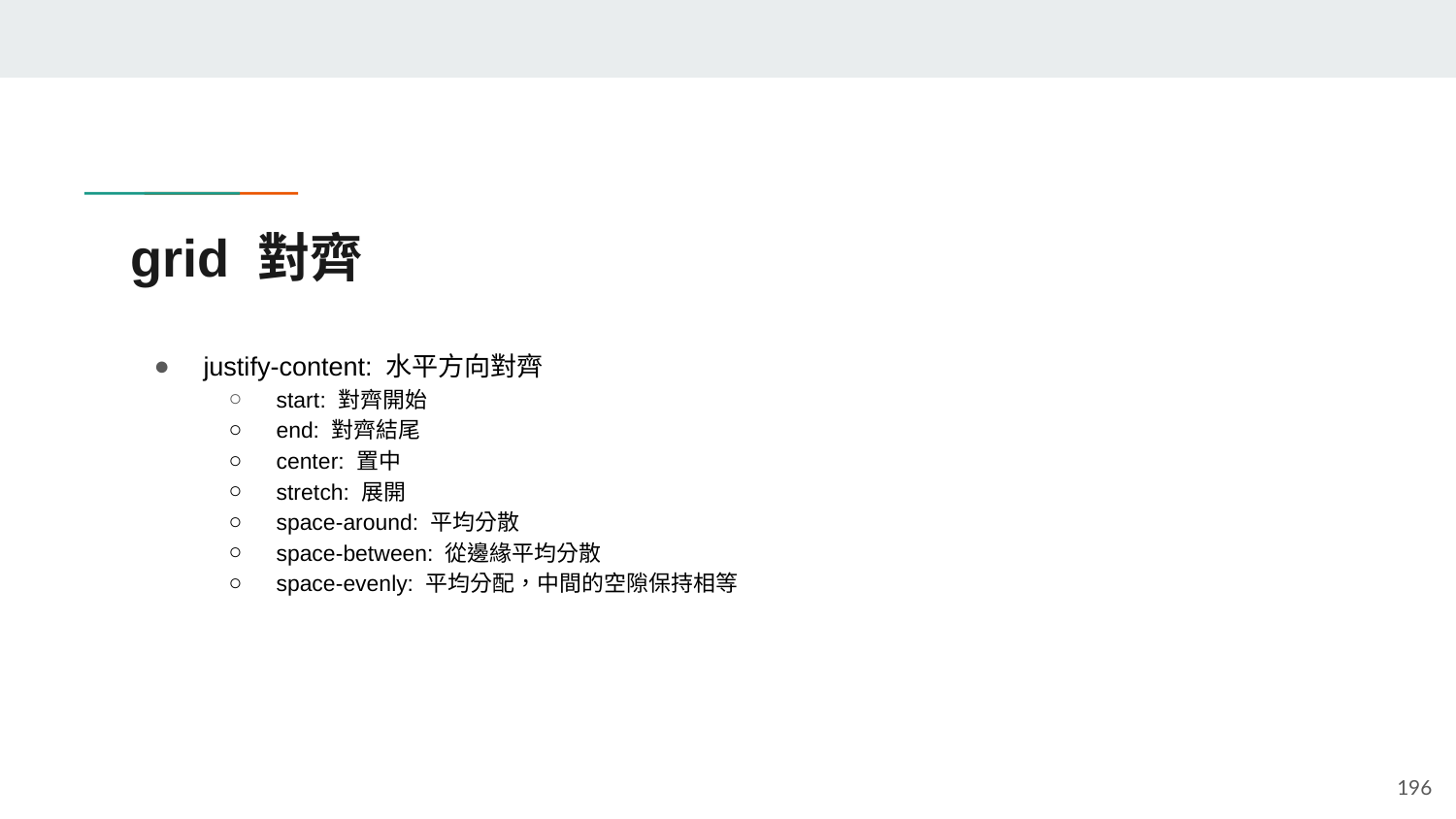

# grid 對齊
justify-content: 水平方向對齊
start: 對齊開始
end: 對齊結尾
center: 置中
stretch: 展開
space-around: 平均分散
space-between: 從邊緣平均分散
space-evenly: 平均分配，中間的空隙保持相等

196